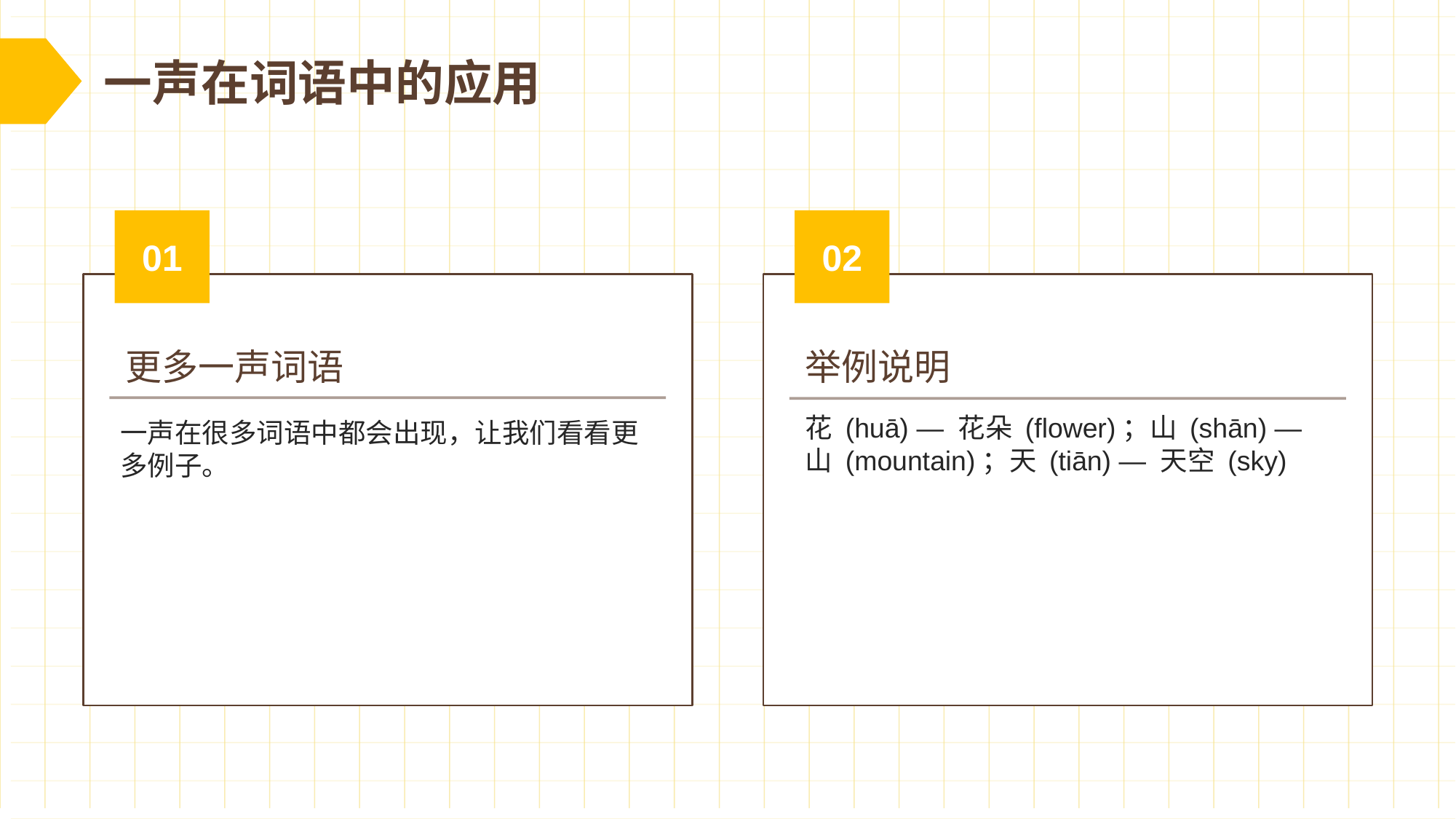

一声在词语中的应用

01
02

更多一声词语
举例说明
花 (huā) — 花朵 (flower)；山 (shān) — 山 (mountain)；天 (tiān) — 天空 (sky)

一声在很多词语中都会出现，让我们看看更多例子。